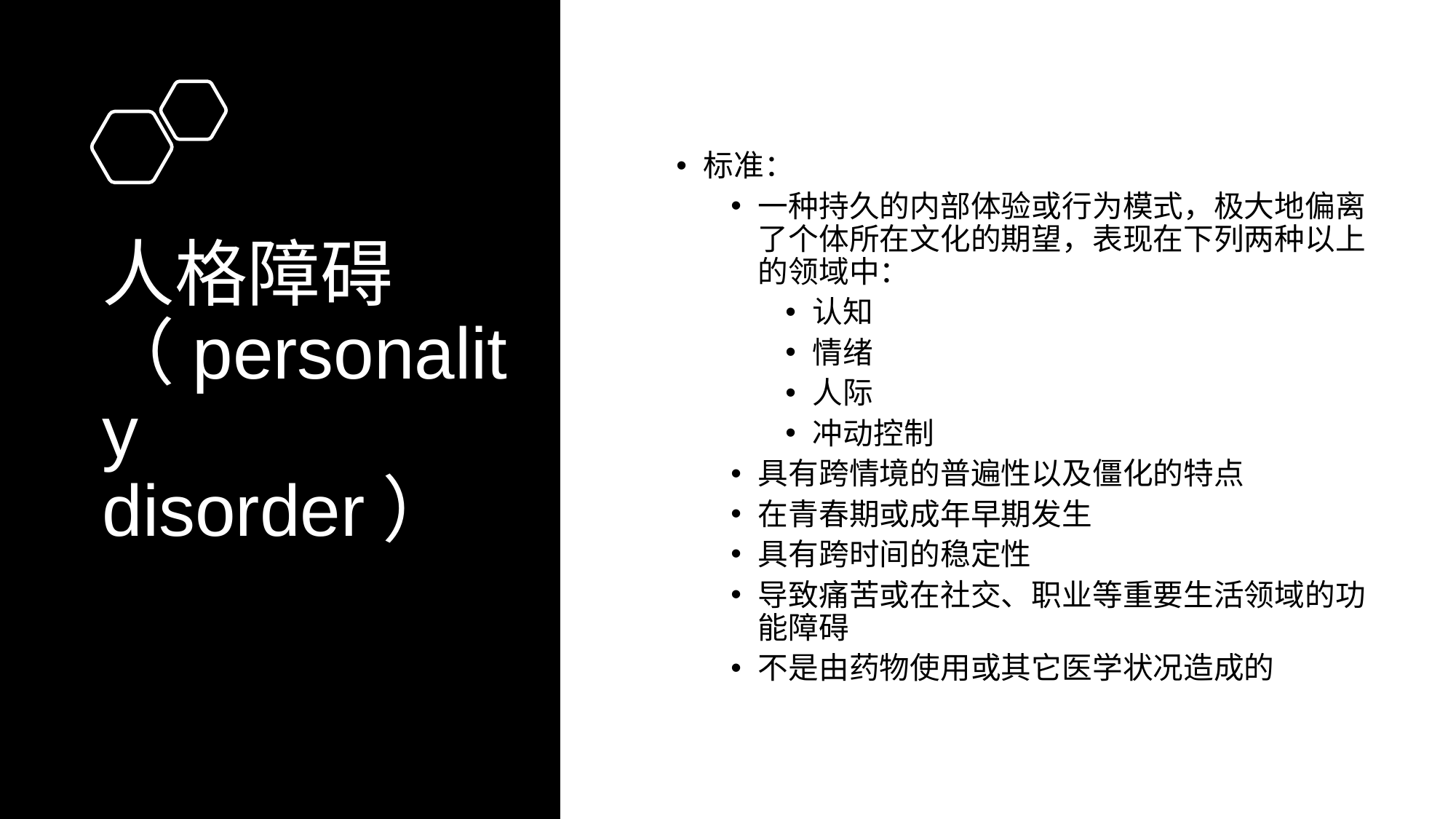

标准：
一种持久的内部体验或行为模式，极大地偏离了个体所在文化的期望，表现在下列两种以上的领域中：
认知
情绪
人际
冲动控制
具有跨情境的普遍性以及僵化的特点
在青春期或成年早期发生
具有跨时间的稳定性
导致痛苦或在社交、职业等重要生活领域的功能障碍
不是由药物使用或其它医学状况造成的

# 人格障碍（personality disorder）